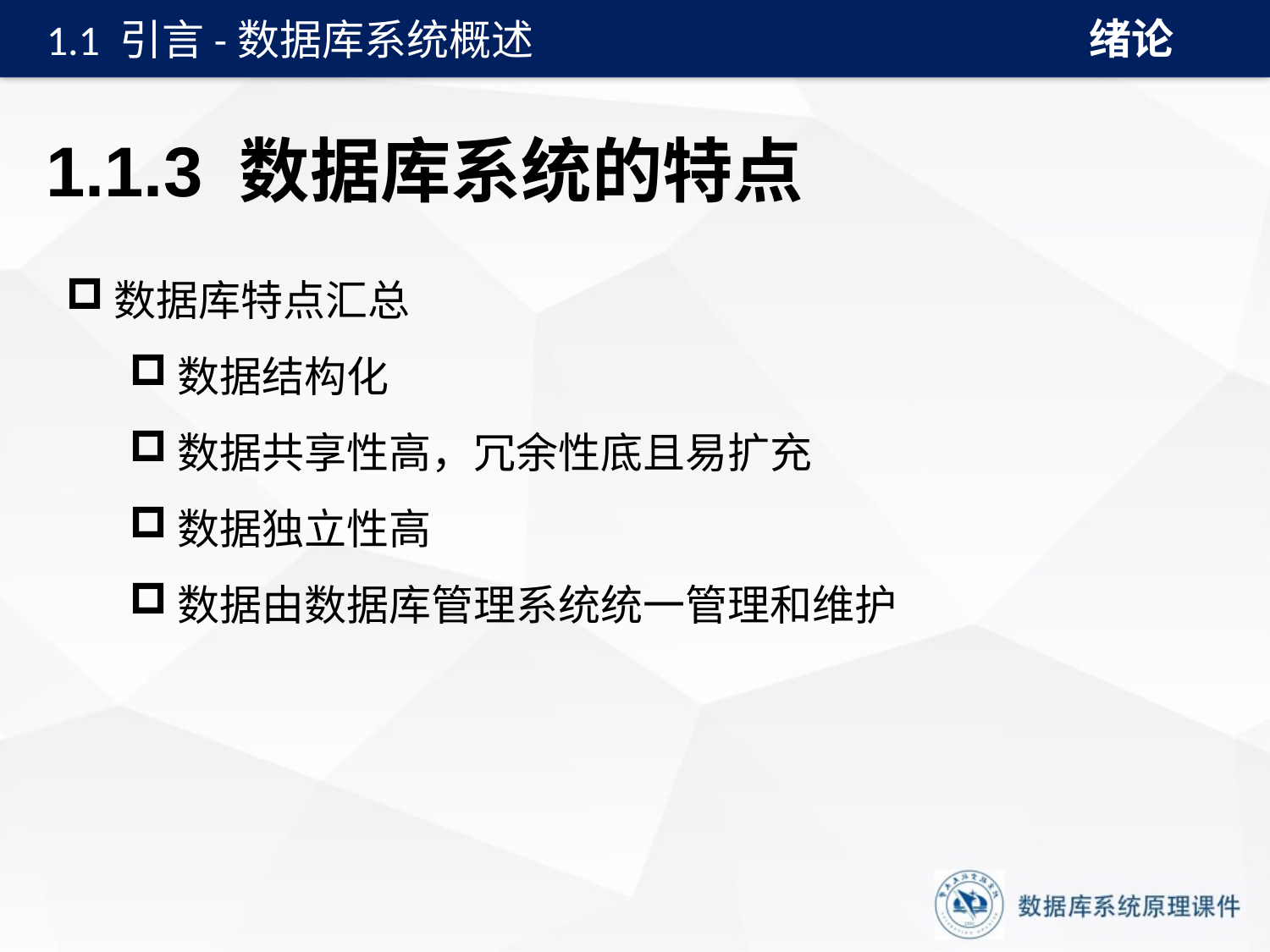

绪论
1.1 引言-数据库系统概述
# 1.1.3 数据库系统的特点
数据库特点汇总
数据结构化
数据共享性高，冗余性底且易扩充
数据独立性高
数据由数据库管理系统统一管理和维护